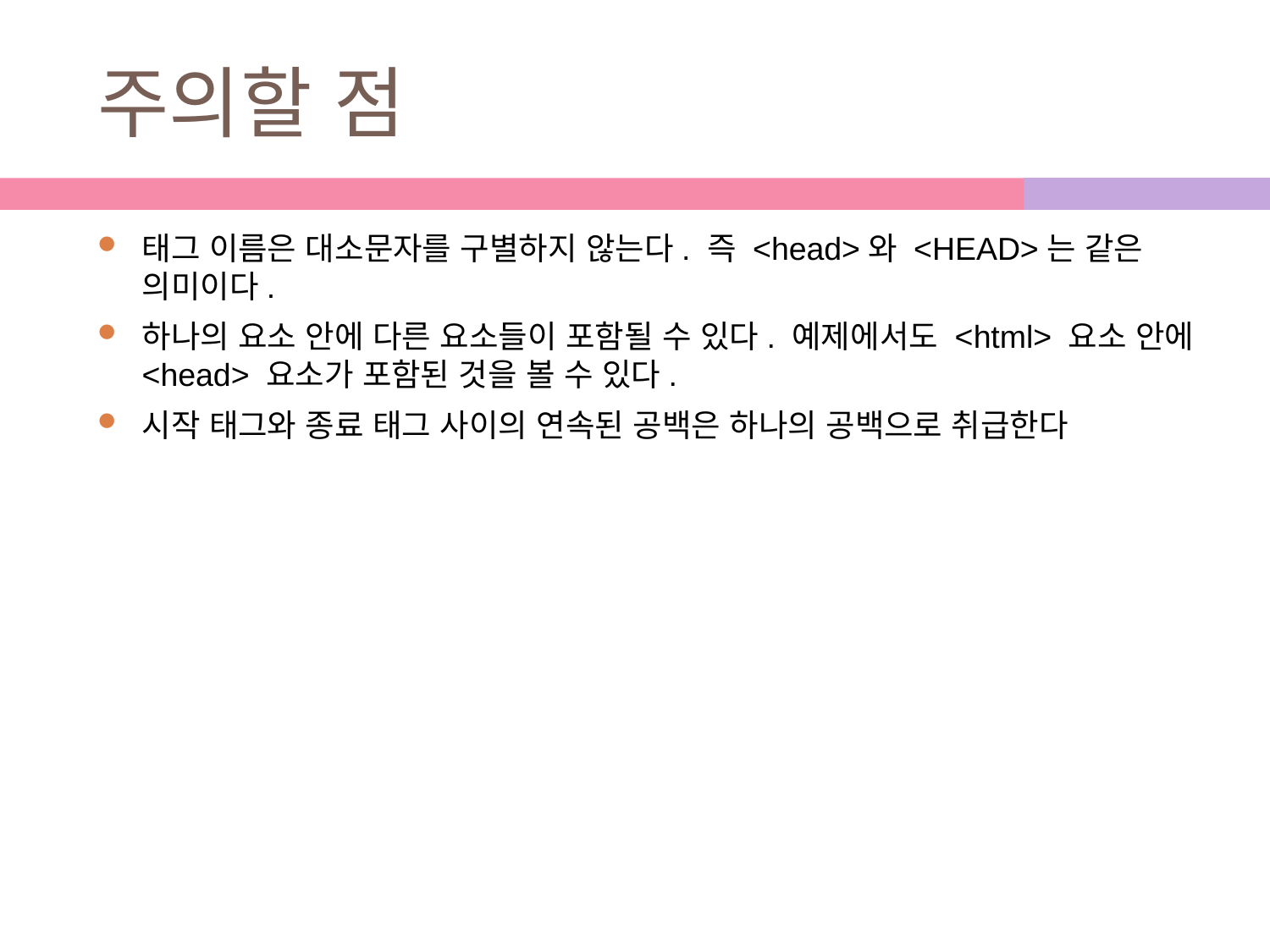

# 주의할 점
태그 이름은 대소문자를 구별하지 않는다. 즉 <head>와 <HEAD>는 같은 의미이다.
하나의 요소 안에 다른 요소들이 포함될 수 있다. 예제에서도 <html> 요소 안에 <head> 요소가 포함된 것을 볼 수 있다.
시작 태그와 종료 태그 사이의 연속된 공백은 하나의 공백으로 취급한다